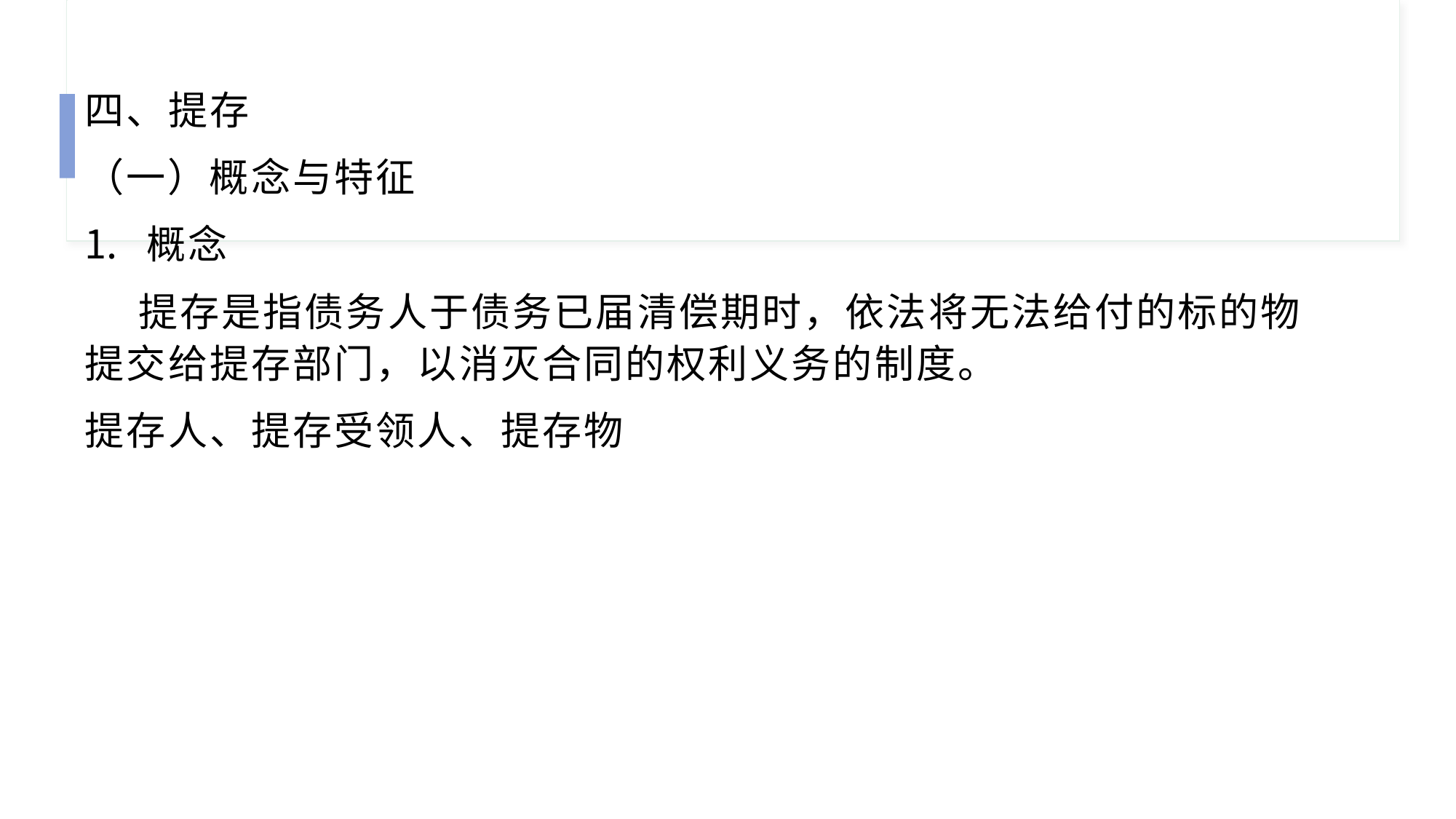

四、提存
（一）概念与特征
概念
    提存是指债务人于债务已届清偿期时，依法将无法给付的标的物提交给提存部门，以消灭合同的权利义务的制度。
提存人、提存受领人、提存物